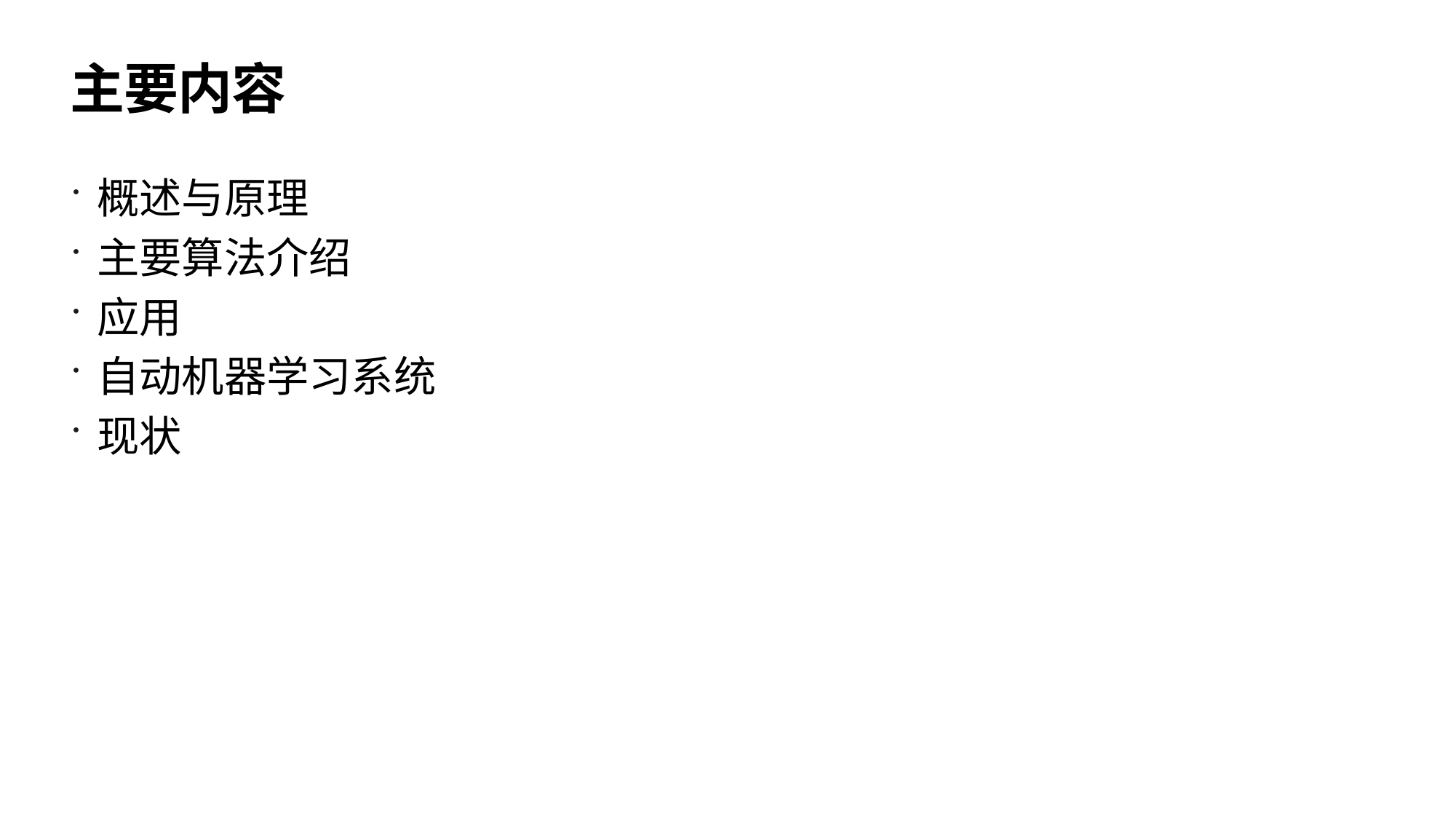

# 主要内容
概述与原理
主要算法介绍
应用
自动机器学习系统
现状